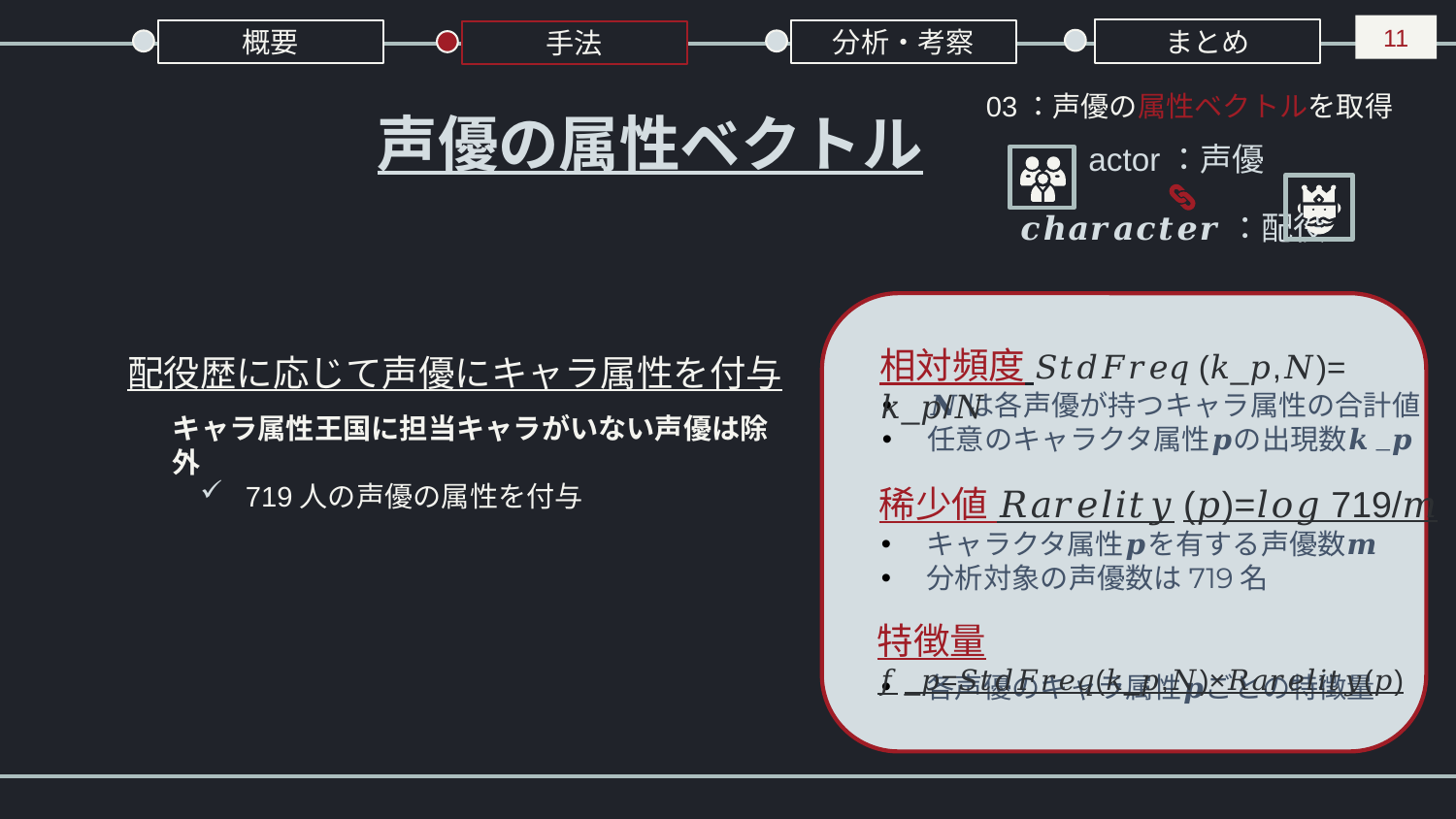

11
まとめ
分析・考察
概要
手法

03：声優の属性ベクトルを取得
# 声優の属性ベクトル
actor：声優

𝒄𝒉𝒂𝒓𝒂𝒄𝒕𝒆𝒓：配役

相対頻度 𝑆𝑡𝑑𝐹𝑟𝑒𝑞(𝑘_𝑝,𝑁)=  𝑘_𝑝/𝑁

配役歴に応じて声優にキャラ属性を付与
𝑵は各声優が持つキャラ属性の合計値
任意のキャラクタ属性𝒑の出現数𝒌_𝒑
キャラ属性王国に担当キャラがいない声優は除外
719人の声優の属性を付与

稀少値 𝑅𝑎𝑟𝑒𝑙𝑖𝑡𝑦(𝑝)=𝑙𝑜𝑔 719/𝑚
キャラクタ属性𝒑を有する声優数𝒎
分析対象の声優数は719名
特徴量𝑓_𝑝=𝑆𝑡𝑑𝐹𝑟𝑒𝑞(𝑘_𝑝,𝑁)×𝑅𝑎𝑟𝑒𝑙𝑖𝑡𝑦(𝑝)
各声優のキャラ属性𝒑ごとの特徴量